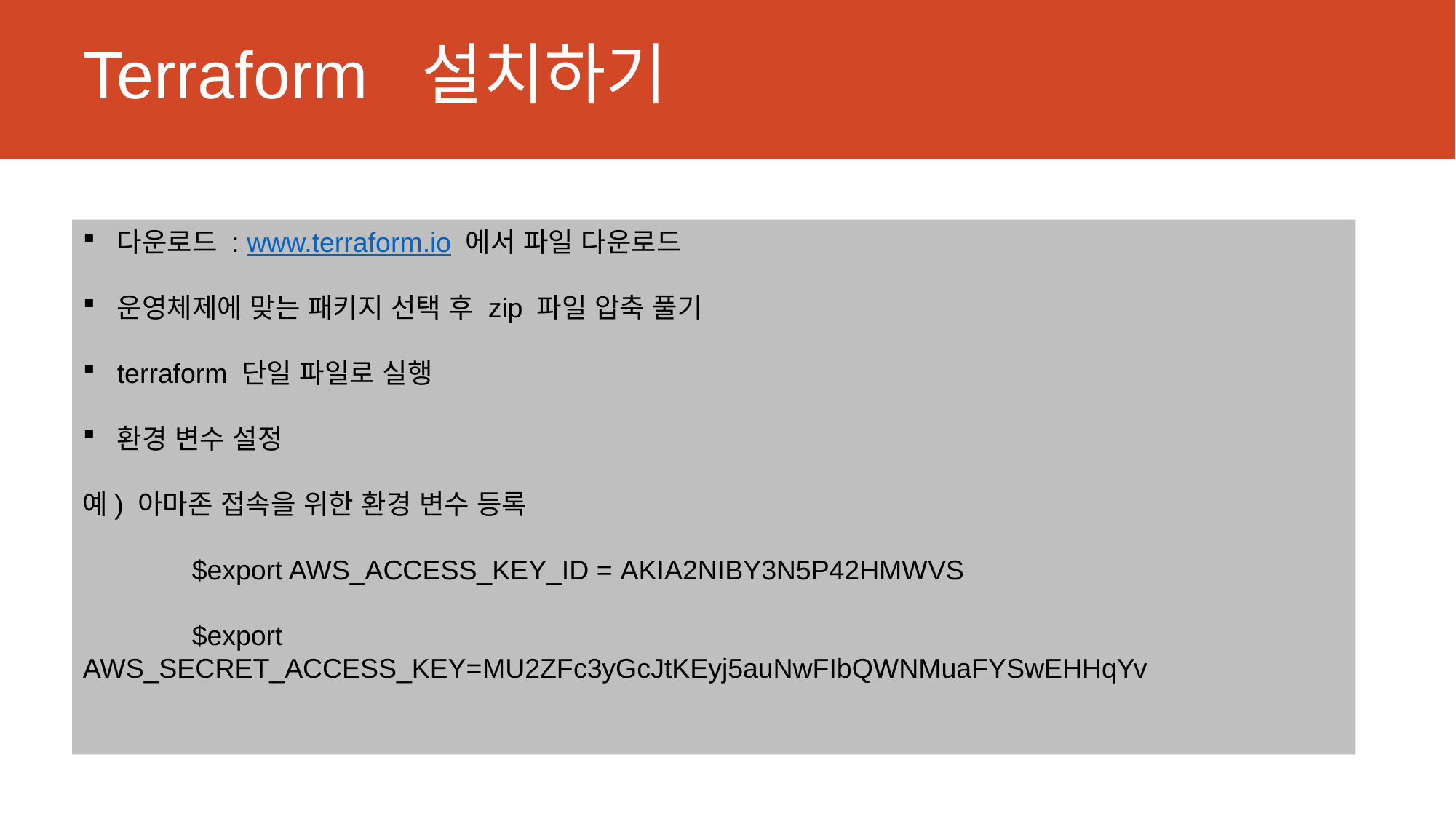

# Terraform  설치하기
다운로드 : www.terraform.io 에서 파일 다운로드

운영체제에 맞는 패키지 선택 후 zip 파일 압축 풀기

terraform 단일 파일로 실행

환경 변수 설정

예) 아마존 접속을 위한 환경 변수 등록

	$export AWS_ACCESS_KEY_ID = AKIA2NIBY3N5P42HMWVS

	$export AWS_SECRET_ACCESS_KEY=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